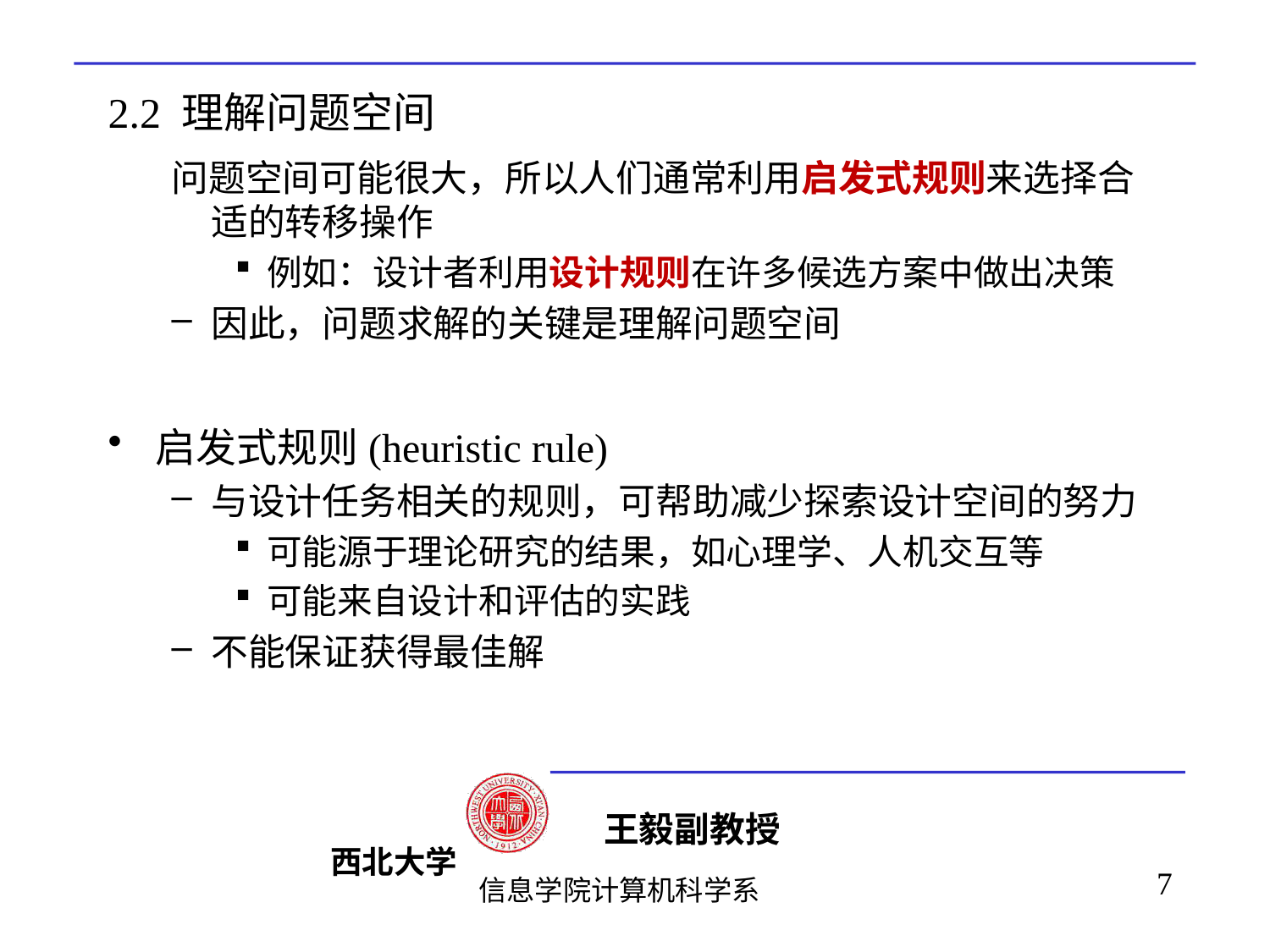

# 2.2 理解问题空间
问题空间可能很大，所以人们通常利用启发式规则来选择合适的转移操作
例如：设计者利用设计规则在许多候选方案中做出决策
因此，问题求解的关键是理解问题空间

启发式规则(heuristic rule)
与设计任务相关的规则，可帮助减少探索设计空间的努力
可能源于理论研究的结果，如心理学、人机交互等
可能来自设计和评估的实践
不能保证获得最佳解
7